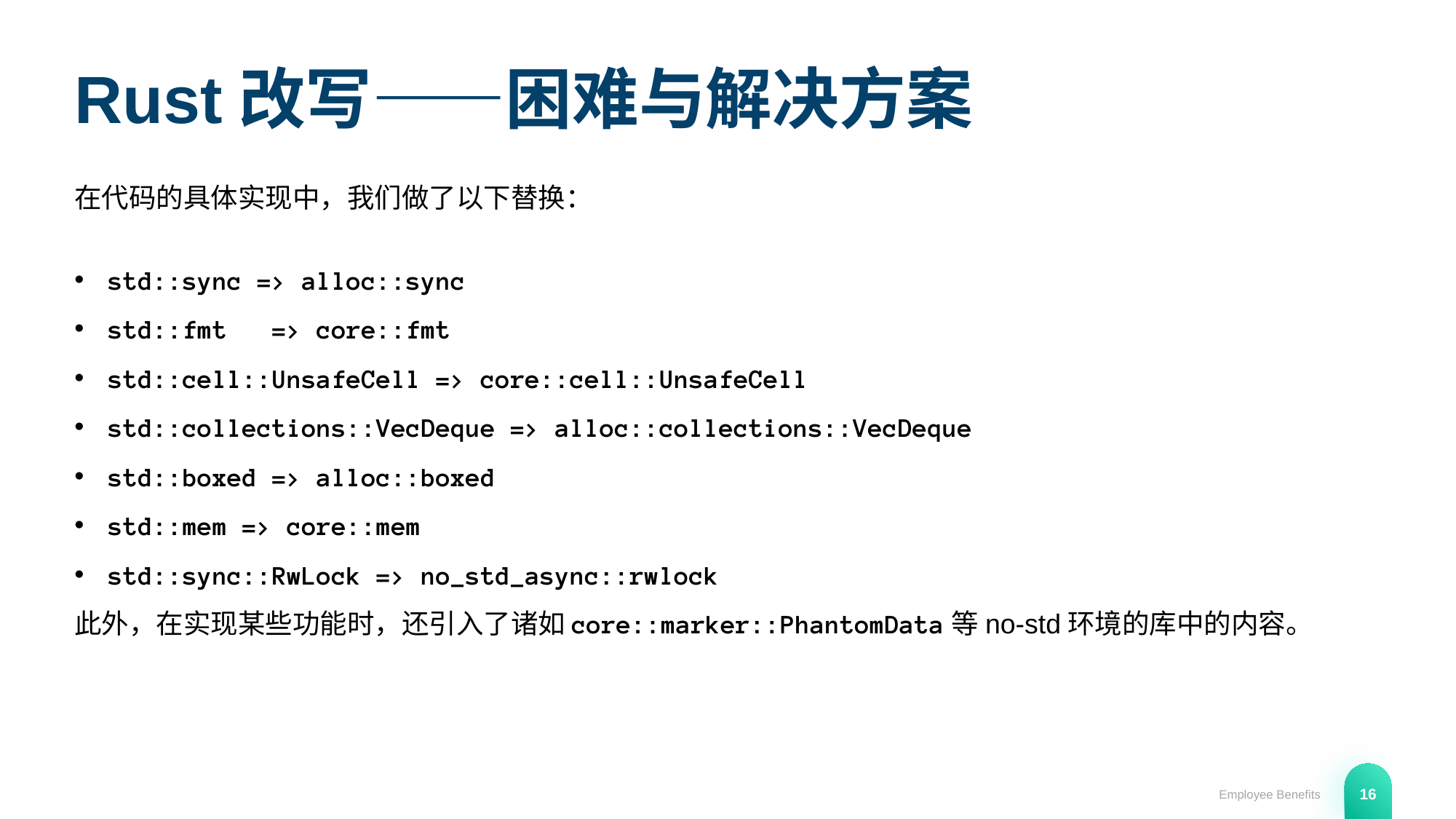

# Rust改写——困难与解决方案
在代码的具体实现中，我们做了以下替换：

std::sync => alloc::sync
std::fmt   => core::fmt
std::cell::UnsafeCell => core::cell::UnsafeCell
std::collections::VecDeque => alloc::collections::VecDeque
std::boxed => alloc::boxed
std::mem => core::mem
std::sync::RwLock => no_std_async::rwlock
此外，在实现某些功能时，还引入了诸如core::marker::PhantomData等no-std环境的库中的内容。